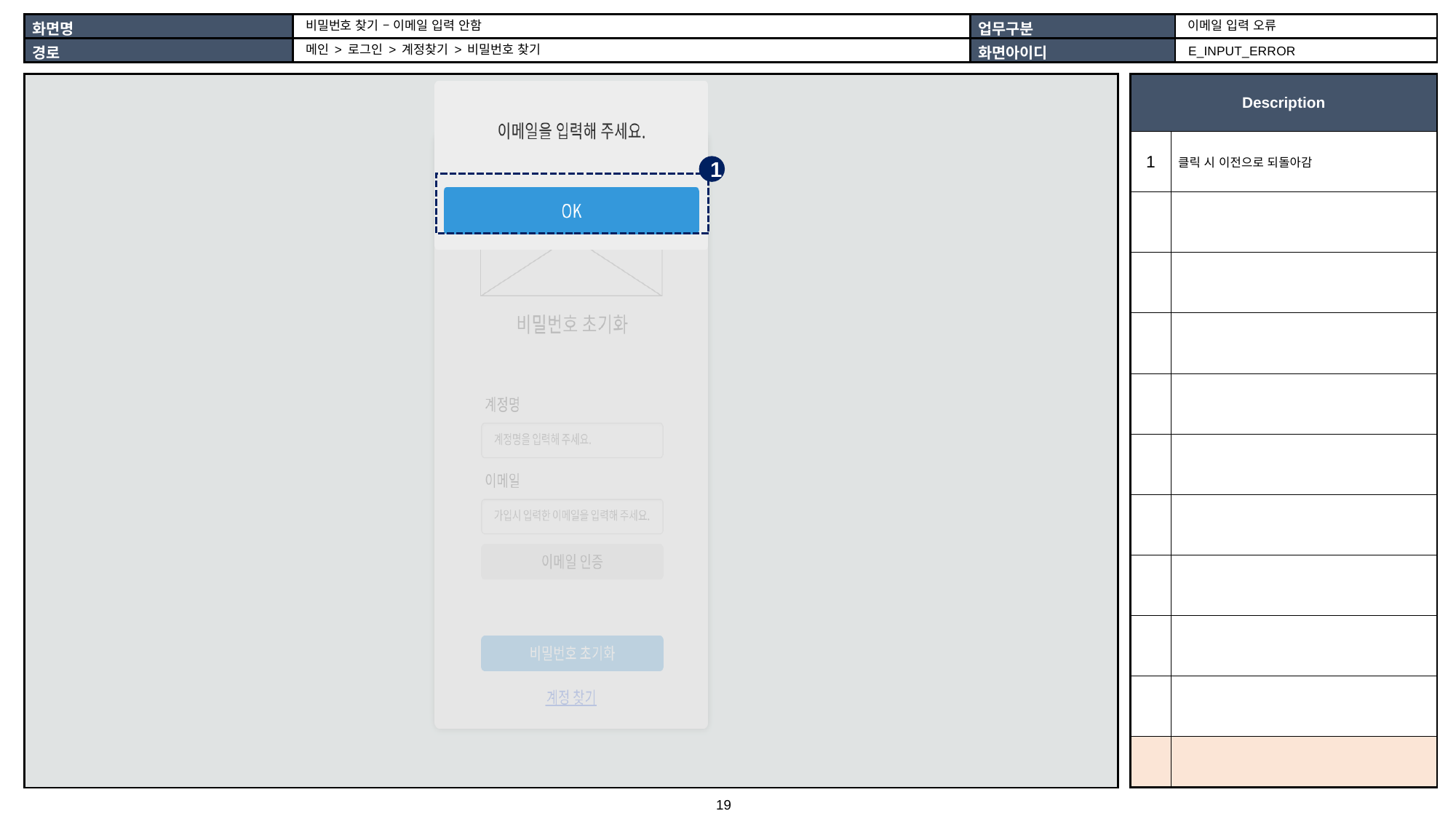

이메일 입력 오류
비밀번호 찾기 – 이메일 입력 안함
메인 > 로그인 > 계정찾기 > 비밀번호 찾기
E_INPUT_ERROR
| Description |  |
| --- | --- |
| 1 | 클릭 시 이전으로 되돌아감 |
|  |  |
|  |  |
|  |  |
|  |  |
|  |  |
|  |  |
|  |  |
|  |  |
|  |  |
|  |  |
|  |
| --- |
1